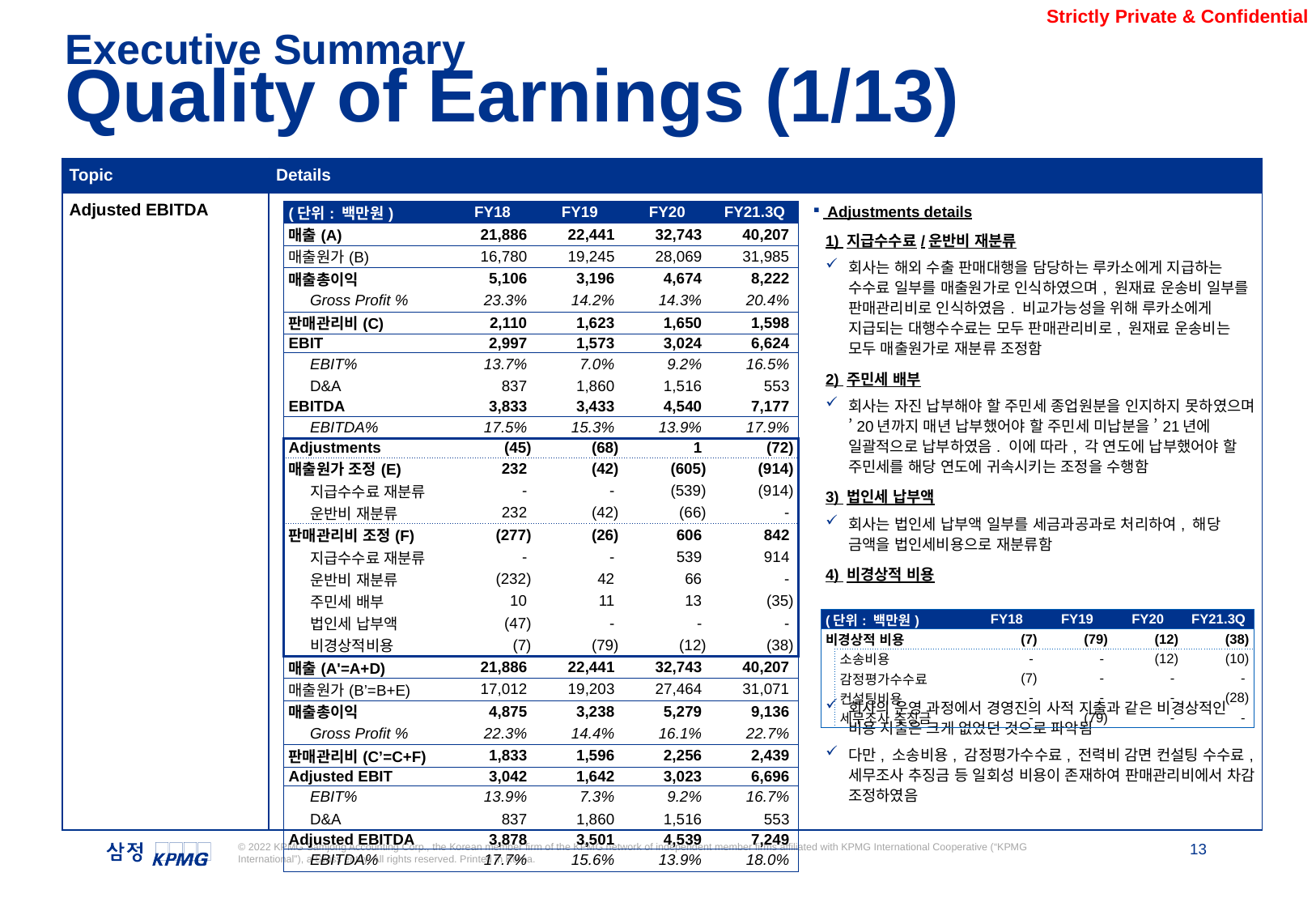

Executive Summary
Quality of Earnings (1/13)
| Topic | Details |
| --- | --- |
| Adjusted EBITDA | Adjustments details 1) 지급수수료/운반비 재분류 회사는 해외 수출 판매대행을 담당하는 루카소에게 지급하는 수수료 일부를 매출원가로 인식하였으며, 원재료 운송비 일부를 판매관리비로 인식하였음. 비교가능성을 위해 루카소에게 지급되는 대행수수료는 모두 판매관리비로, 원재료 운송비는 모두 매출원가로 재분류 조정함 2) 주민세 배부 회사는 자진 납부해야 할 주민세 종업원분을 인지하지 못하였으며 ’20년까지 매년 납부했어야 할 주민세 미납분을 ’21년에 일괄적으로 납부하였음. 이에 따라, 각 연도에 납부했어야 할 주민세를 해당 연도에 귀속시키는 조정을 수행함 3) 법인세 납부액 회사는 법인세 납부액 일부를 세금과공과로 처리하여, 해당 금액을 법인세비용으로 재분류함 4) 비경상적 비용 회사의 운영 과정에서 경영진의 사적 지출과 같은 비경상적인 비용 지출은 크게 없었던 것으로 파악됨 다만, 소송비용, 감정평가수수료, 전력비 감면 컨설팅 수수료, 세무조사 추징금 등 일회성 비용이 존재하여 판매관리비에서 차감 조정하였음 |
| (단위: 백만원) |  | FY18 | FY19 | FY20 | FY21.3Q |
| --- | --- | --- | --- | --- | --- |
| 매출(A) |  | 21,886 | 22,441 | 32,743 | 40,207 |
| 매출원가(B) |  | 16,780 | 19,245 | 28,069 | 31,985 |
| 매출총이익 |  | 5,106 | 3,196 | 4,674 | 8,222 |
|  | Gross Profit % | 23.3% | 14.2% | 14.3% | 20.4% |
| 판매관리비(C) |  | 2,110 | 1,623 | 1,650 | 1,598 |
| EBIT |  | 2,997 | 1,573 | 3,024 | 6,624 |
|  | EBIT% | 13.7% | 7.0% | 9.2% | 16.5% |
|  | D&A | 837 | 1,860 | 1,516 | 553 |
| EBITDA |  | 3,833 | 3,433 | 4,540 | 7,177 |
|  | EBITDA% | 17.5% | 15.3% | 13.9% | 17.9% |
| Adjustments |  | (45) | (68) | 1 | (72) |
| 매출원가 조정(E) |  | 232 | (42) | (605) | (914) |
|  | 지급수수료 재분류 | - | - | (539) | (914) |
|  | 운반비 재분류 | 232 | (42) | (66) | - |
| 판매관리비 조정(F) |  | (277) | (26) | 606 | 842 |
|  | 지급수수료 재분류 | - | - | 539 | 914 |
|  | 운반비 재분류 | (232) | 42 | 66 | - |
|  | 주민세 배부 | 10 | 11 | 13 | (35) |
|  | 법인세 납부액 | (47) | - | - | - |
|  | 비경상적비용 | (7) | (79) | (12) | (38) |
| 매출(A'=A+D) |  | 21,886 | 22,441 | 32,743 | 40,207 |
| 매출원가(B’=B+E) |  | 17,012 | 19,203 | 27,464 | 31,071 |
| 매출총이익 |  | 4,875 | 3,238 | 5,279 | 9,136 |
|  | Gross Profit % | 22.3% | 14.4% | 16.1% | 22.7% |
| 판매관리비(C’=C+F) |  | 1,833 | 1,596 | 2,256 | 2,439 |
| Adjusted EBIT |  | 3,042 | 1,642 | 3,023 | 6,696 |
|  | EBIT% | 13.9% | 7.3% | 9.2% | 16.7% |
|  | D&A | 837 | 1,860 | 1,516 | 553 |
| Adjusted EBITDA |  | 3,878 | 3,501 | 4,539 | 7,249 |
|  | EBITDA% | 17.7% | 15.6% | 13.9% | 18.0% |
| (단위: 백만원) |  | FY18 | FY19 | FY20 | FY21.3Q |
| --- | --- | --- | --- | --- | --- |
| 비경상적 비용 |  | (7) | (79) | (12) | (38) |
|  | 소송비용 | - | - | (12) | (10) |
|  | 감정평가수수료 | (7) | - | - | - |
|  | 컨설팅비용 | - | - | - | (28) |
|  | 세무조사 추징금 | - | (79) | - | - |